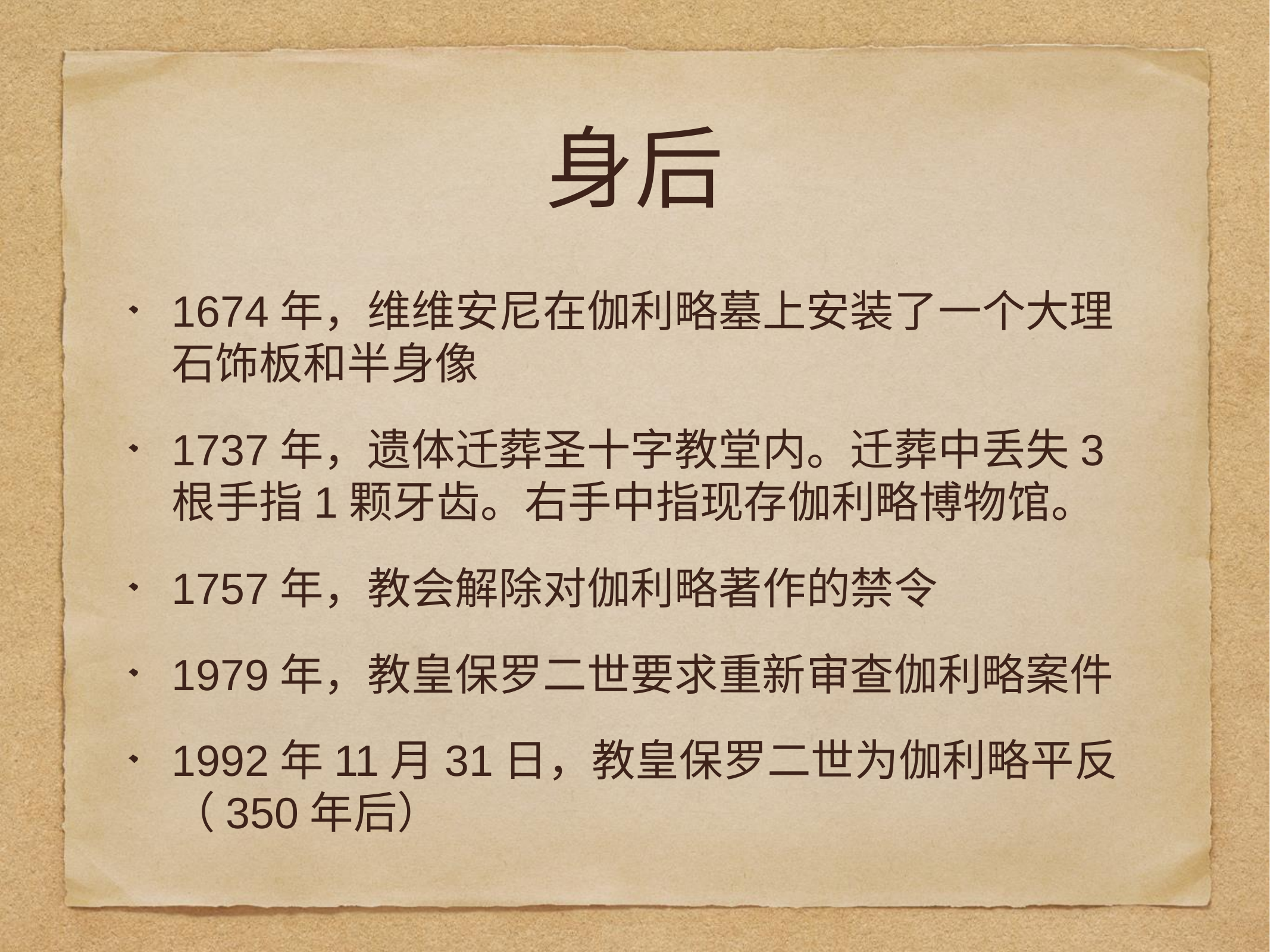

# 身后
1674年，维维安尼在伽利略墓上安装了一个大理石饰板和半身像
1737年，遗体迁葬圣十字教堂内。迁葬中丢失3根手指1颗牙齿。右手中指现存伽利略博物馆。
1757年，教会解除对伽利略著作的禁令
1979年，教皇保罗二世要求重新审查伽利略案件
1992年11月31日，教皇保罗二世为伽利略平反（350年后）